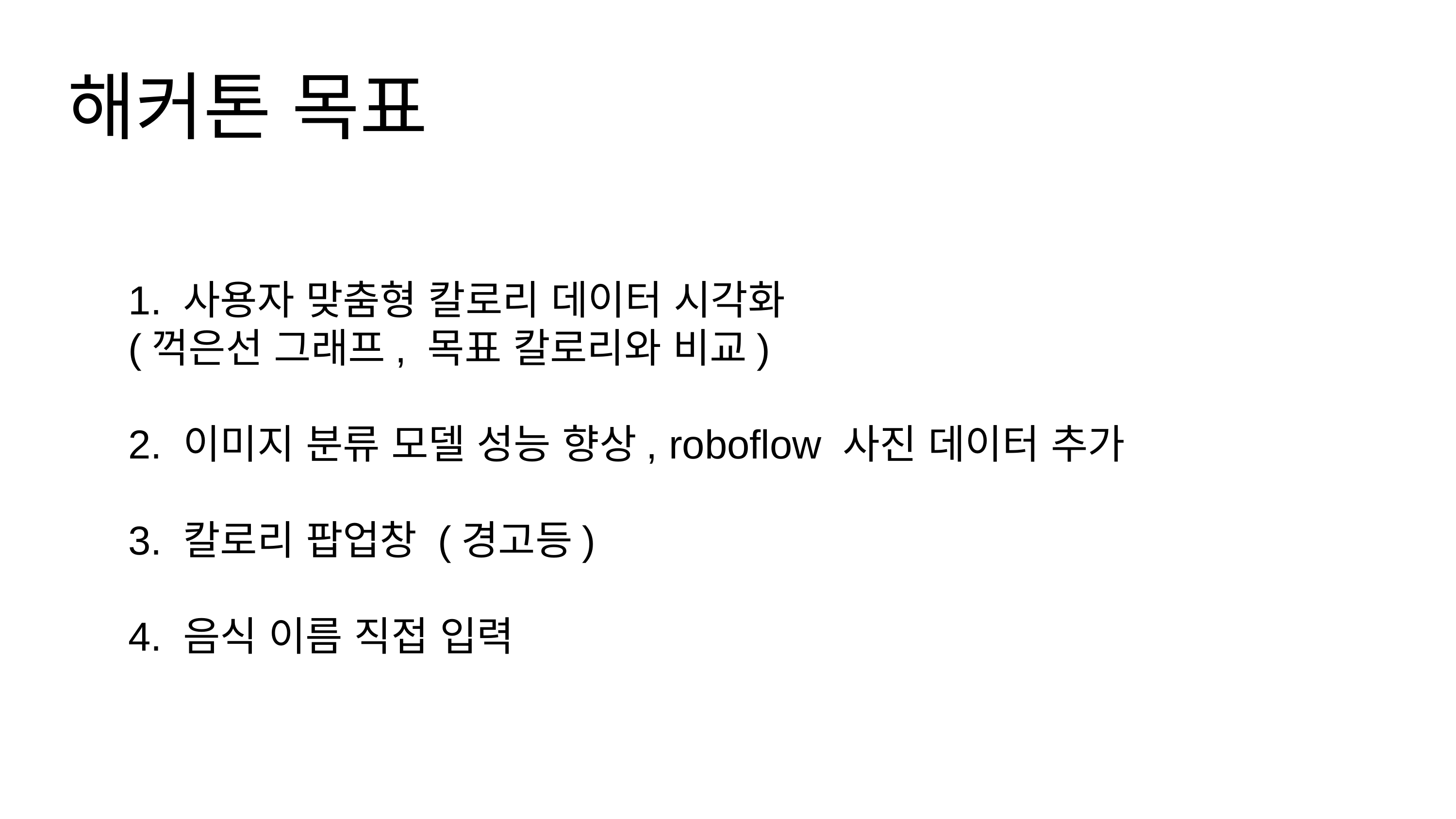

해커톤 목표
1. 사용자 맞춤형 칼로리 데이터 시각화
(꺽은선 그래프, 목표 칼로리와 비교)

2. 이미지 분류 모델 성능 향상, roboflow 사진 데이터 추가

3. 칼로리 팝업창 (경고등)

4. 음식 이름 직접 입력